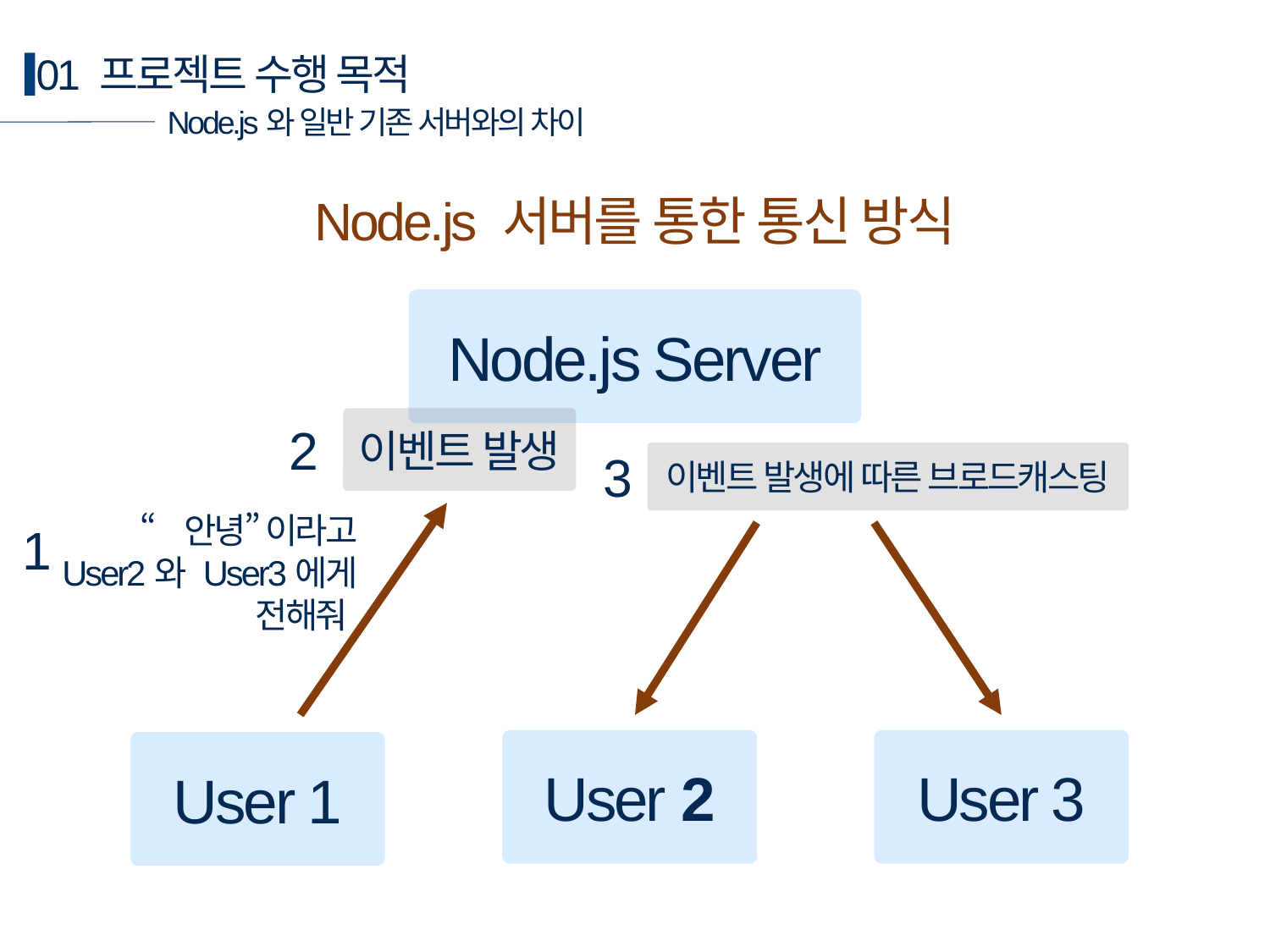

01 프로젝트 수행 목적

Node.js와 일반 기존 서버와의 차이
Node.js 서버를 통한 통신 방식
Node.js Server
이벤트 발생
2
3
이벤트 발생에 따른 브로드캐스팅
“안녕” 이라고 User2와 User3에게  전해줘
1
User 2
User 3
User 1